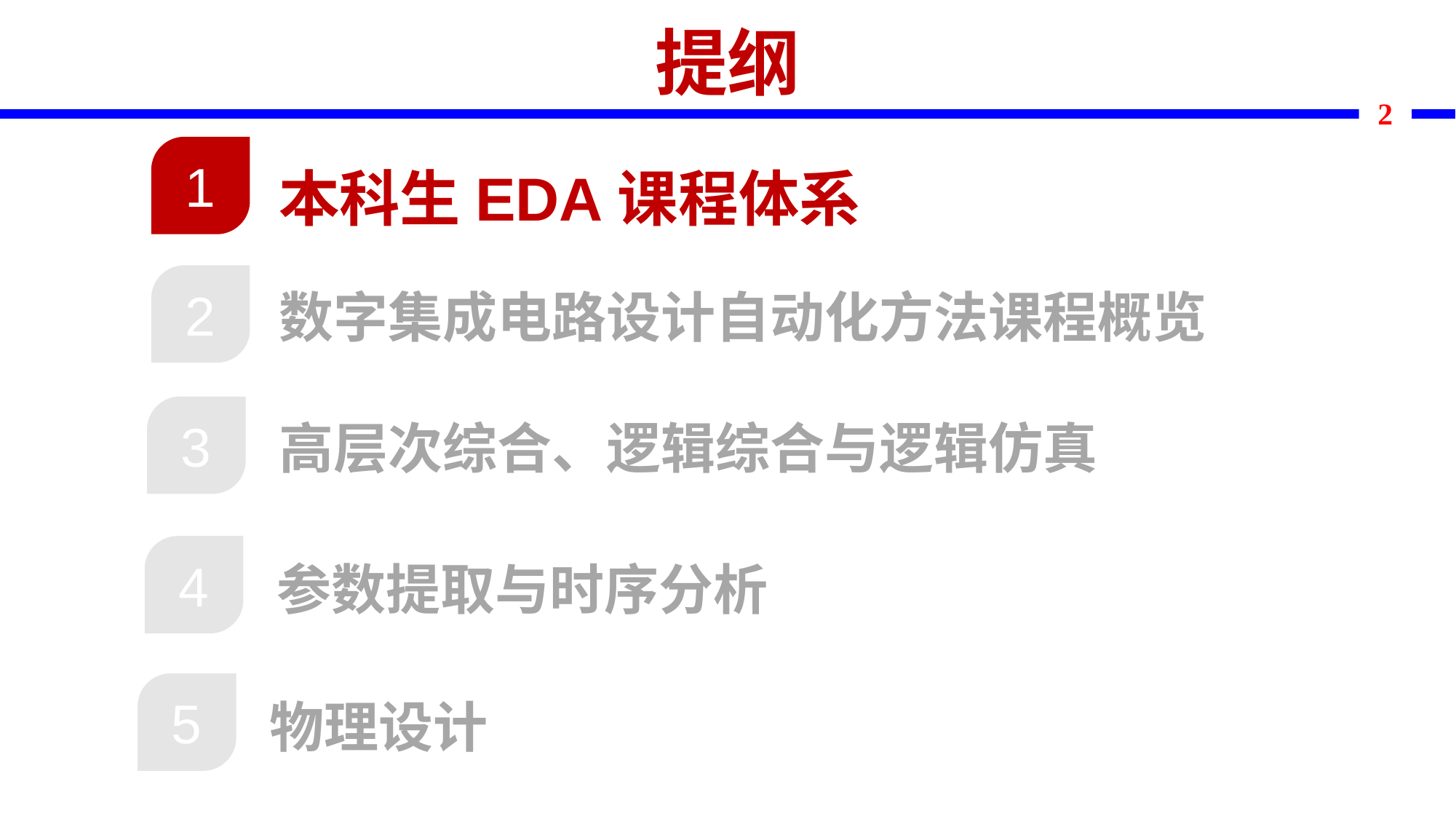

提纲
2
本科生EDA课程体系
1
数字集成电路设计自动化方法课程概览
2
高层次综合、逻辑综合与逻辑仿真
3
参数提取与时序分析
4
物理设计
5